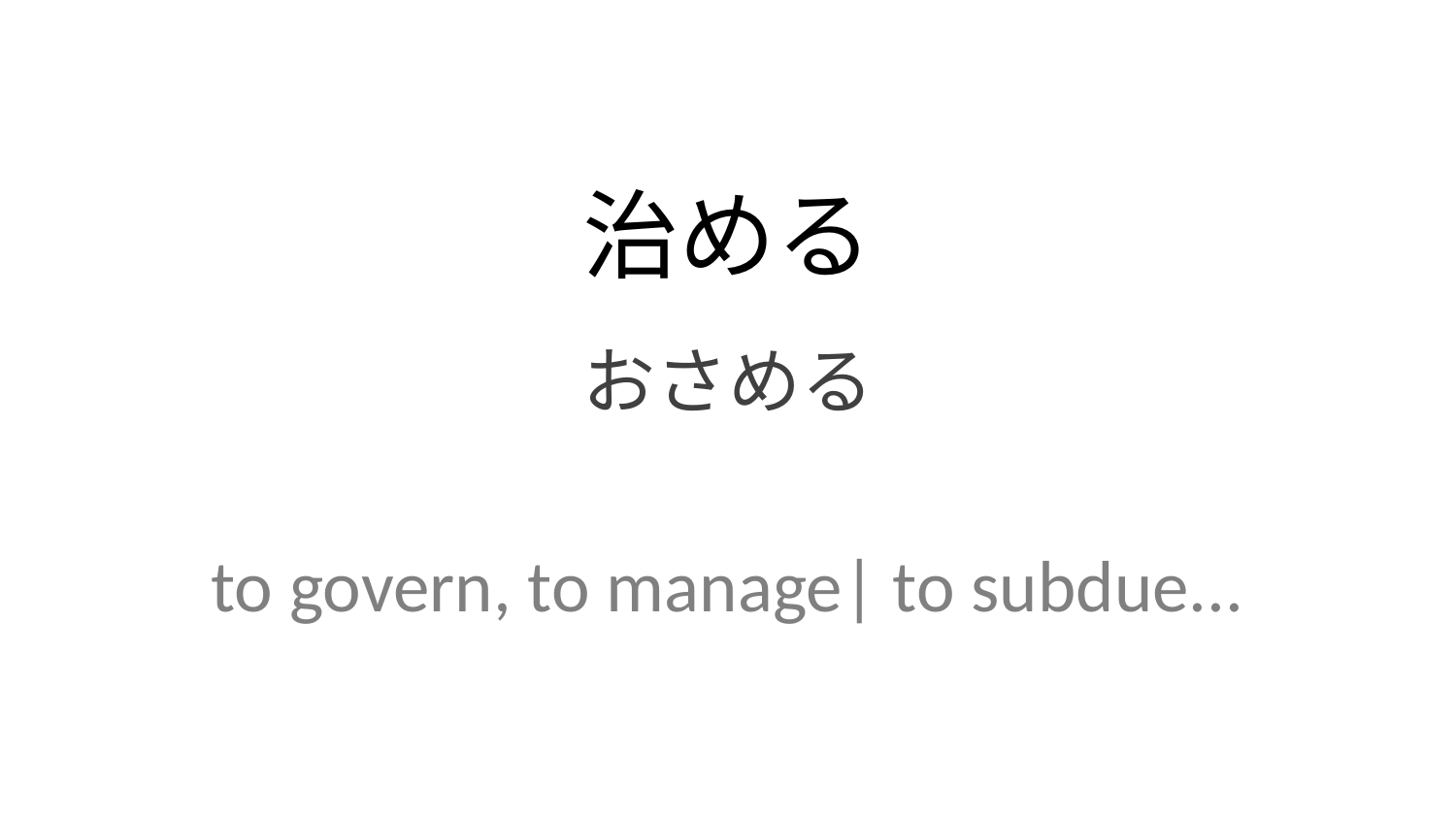

治める

おさめる
to govern, to manage| to subdue...